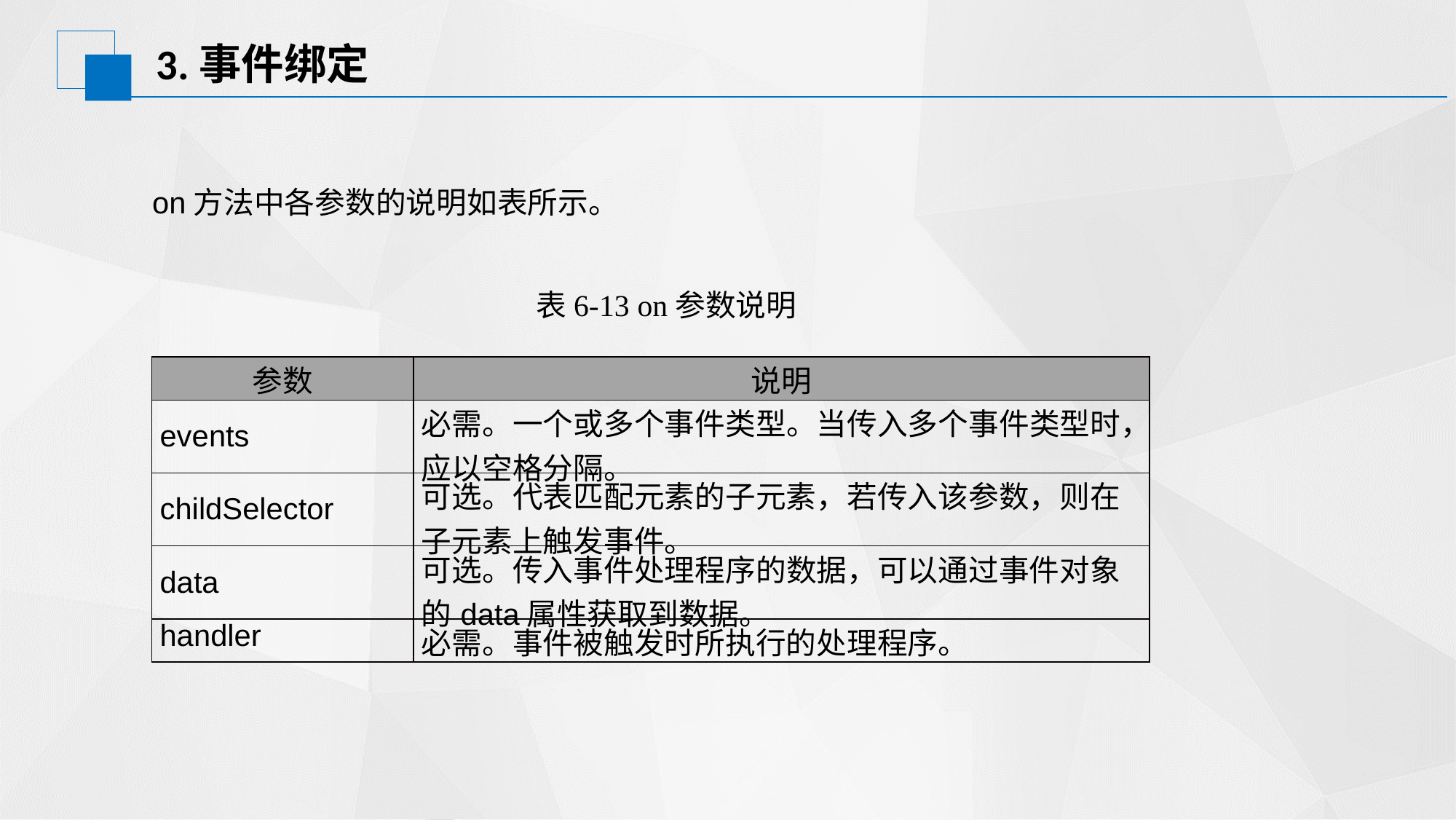

# 3.事件绑定
on方法中各参数的说明如表所示。
表6-13 on参数说明
| 参数 | 说明 |
| --- | --- |
| events | 必需。一个或多个事件类型。当传入多个事件类型时，应以空格分隔。 |
| childSelector | 可选。代表匹配元素的子元素，若传入该参数，则在子元素上触发事件。 |
| data | 可选。传入事件处理程序的数据，可以通过事件对象的data属性获取到数据。 |
| handler | 必需。事件被触发时所执行的处理程序。 |